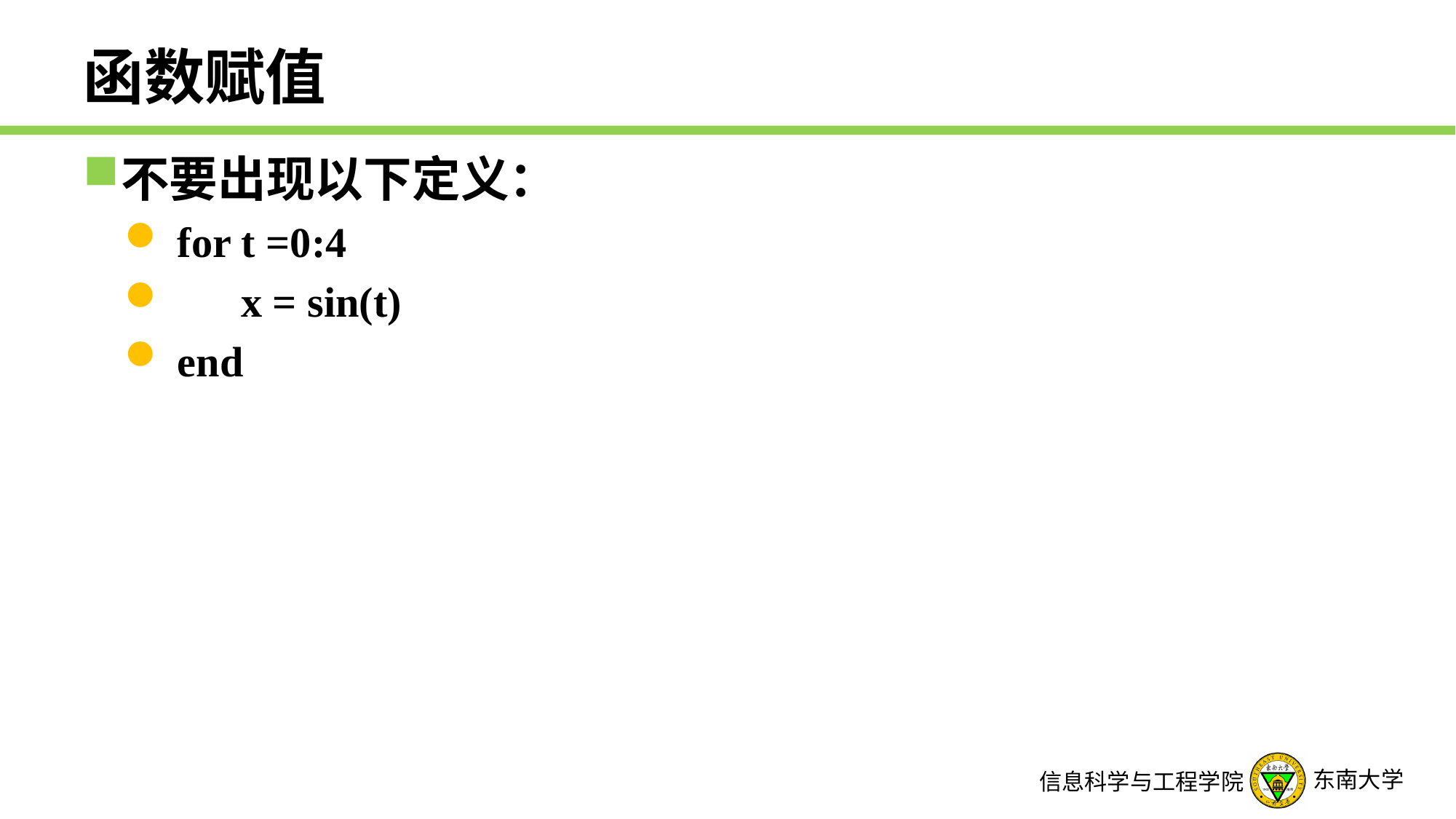

# 函数赋值
不要出现以下定义：
 for t =0:4
       x = sin(t)
 end